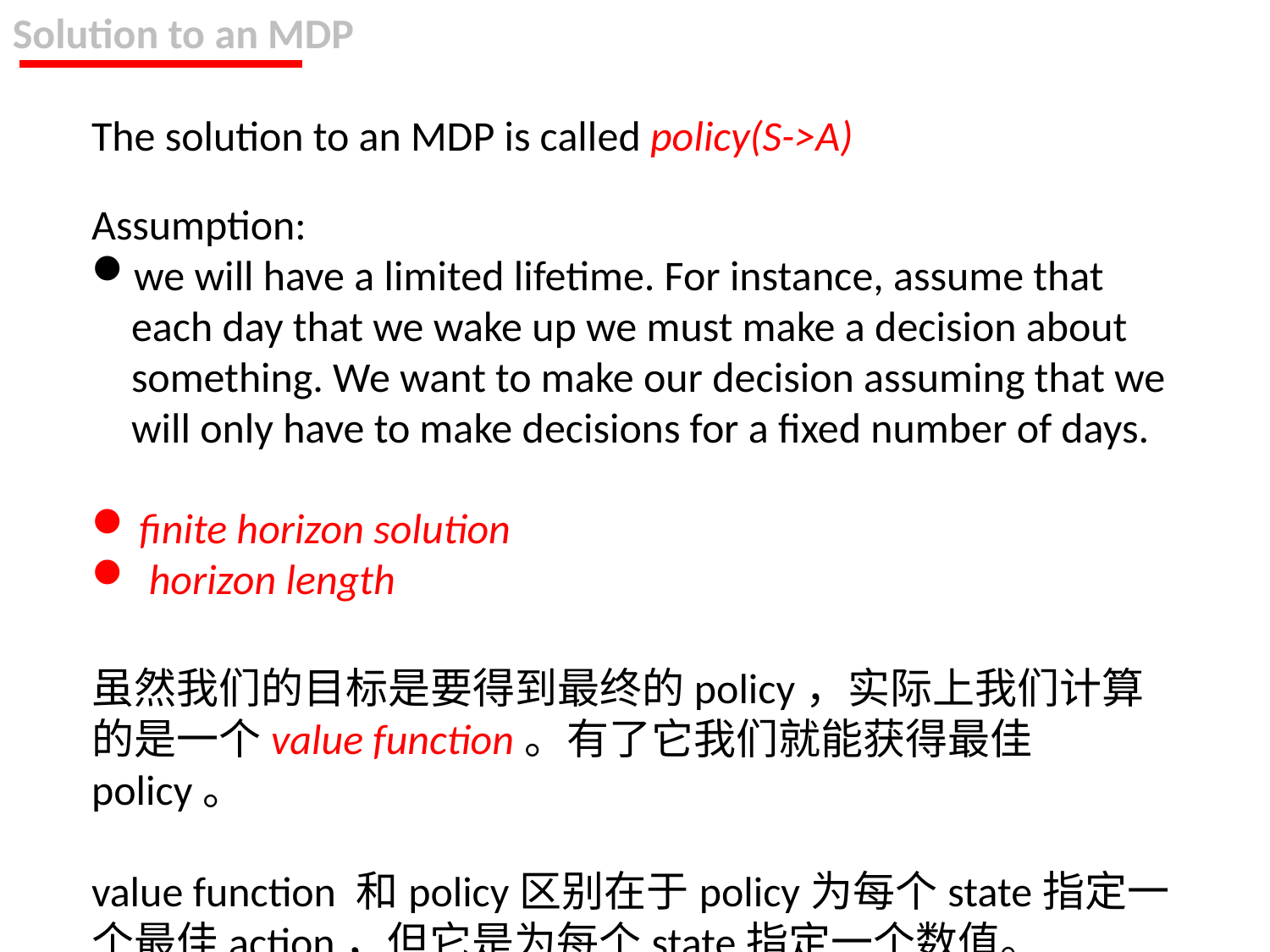

Solution to an MDP
The solution to an MDP is called policy(S->A)
Assumption:
we will have a limited lifetime. For instance, assume that each day that we wake up we must make a decision about something. We want to make our decision assuming that we will only have to make decisions for a fixed number of days.
finite horizon solution
 horizon length
虽然我们的目标是要得到最终的policy，实际上我们计算的是一个value function。有了它我们就能获得最佳policy。

value function 和policy区别在于policy为每个state指定一个最佳action，但它是为每个state指定一个数值。